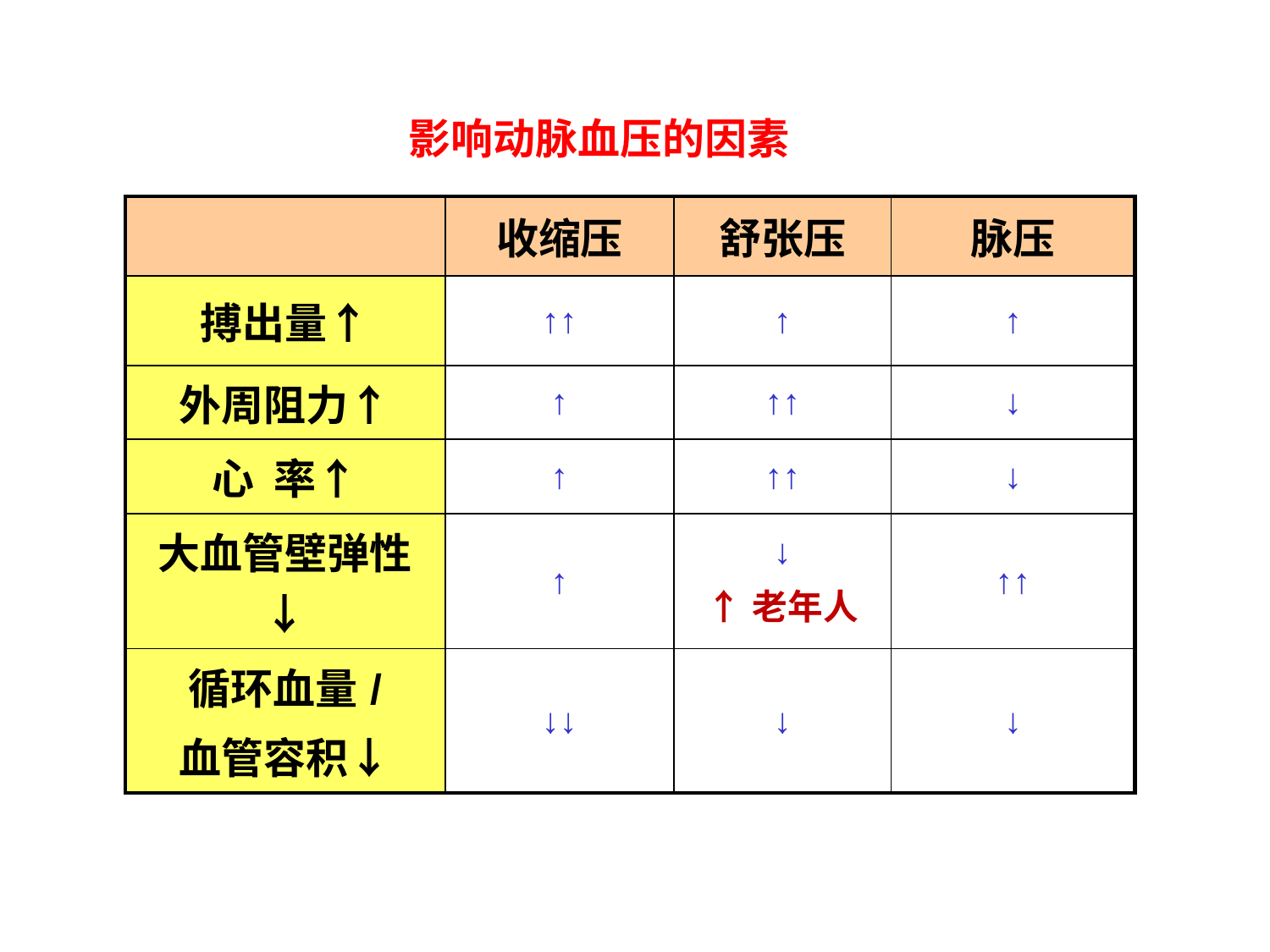

影响动脉血压的因素
|  | 收缩压 | 舒张压 | 脉压 |
| --- | --- | --- | --- |
| 搏出量↑ | ↑↑ | ↑ | ↑ |
| 外周阻力↑ | ↑ | ↑↑ | ↓ |
| 心 率↑ | ↑ | ↑↑ | ↓ |
| 大血管壁弹性↓ | ↑ | ↓ ↑老年人 | ↑↑ |
| 循环血量/ 血管容积↓ | ↓↓ | ↓ | ↓ |